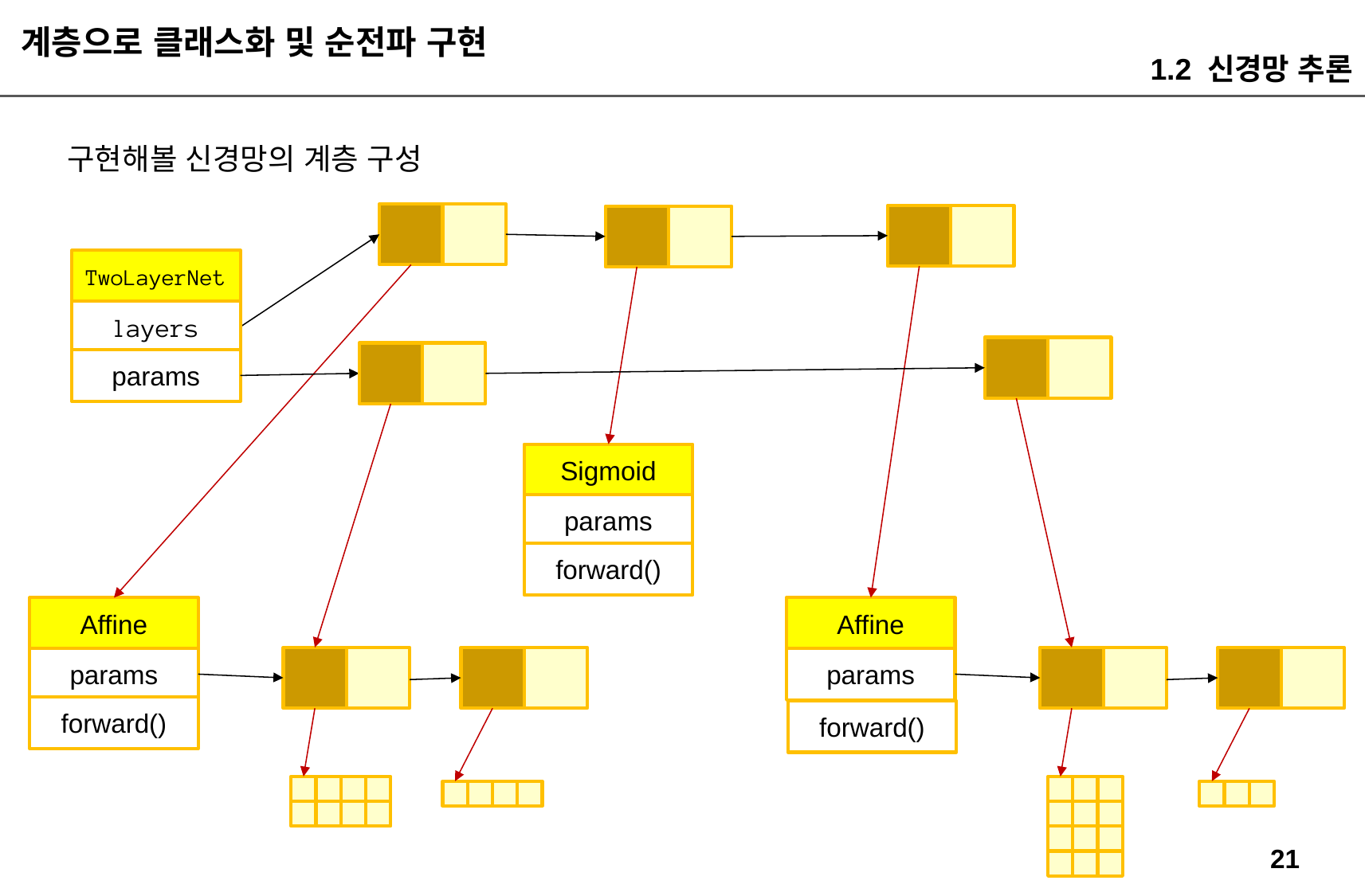

계층으로 클래스화 및 순전파 구현
1.2 신경망 추론
구현해볼 신경망의 계층 구성

TwoLayerNet
layers

params
Sigmoid
params
forward()
Affine
Affine

params
params
forward()
forward()